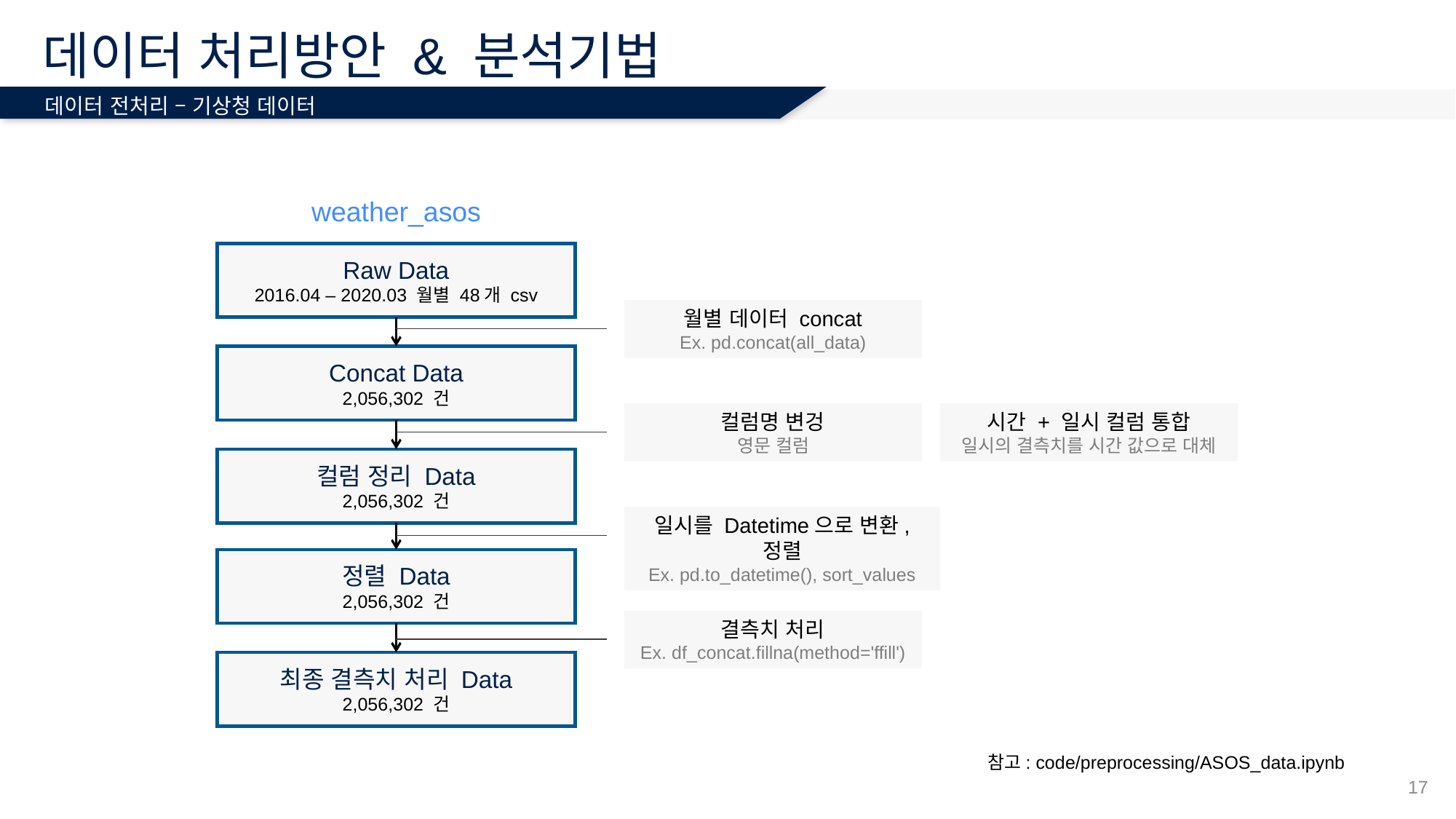

# 데이터 처리방안 & 분석기법
데이터 전처리 – 기상청 데이터
weather_asos
Raw Data
2016.04 – 2020.03 월별 48개 csv
월별 데이터 concat
Ex. pd.concat(all_data)
Concat Data
2,056,302 건
컬럼명 변겅
영문 컬럼
시간 + 일시 컬럼 통합
일시의 결측치를 시간 값으로 대체
컬럼 정리 Data
2,056,302 건
일시를 Datetime으로 변환, 정렬
Ex. pd.to_datetime(), sort_values
정렬 Data
2,056,302 건
결측치 처리
Ex. df_concat.fillna(method='ffill')
최종 결측치 처리 Data
2,056,302 건
참고: code/preprocessing/ASOS_data.ipynb
17